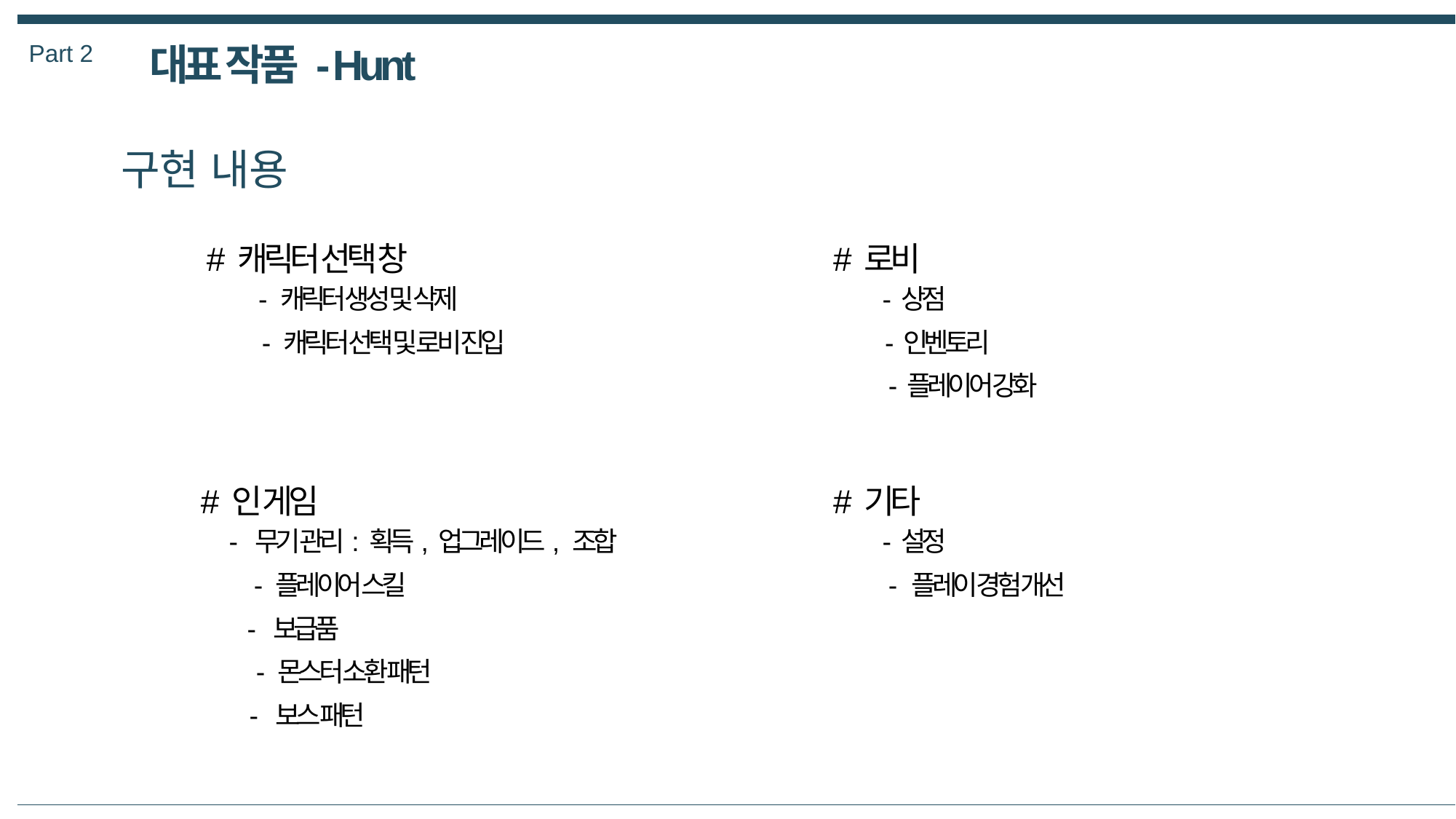

Part 2
대표 작품 - Hunt
구현 내용
# 캐릭터 선택 창
# 로비
-  캐릭터 생성 및 삭제
- 상점
-  캐릭터 선택 및 로비 진입
- 인벤토리
- 플레이어 강화
# 인 게임
# 기타
-  무기 관리: 획득, 업그레이드,  조합
- 설정
-  플레이어 스킬
- 플레이 경험 개선
-  보급품
-  몬스터 소환 패턴
-  보스 패턴